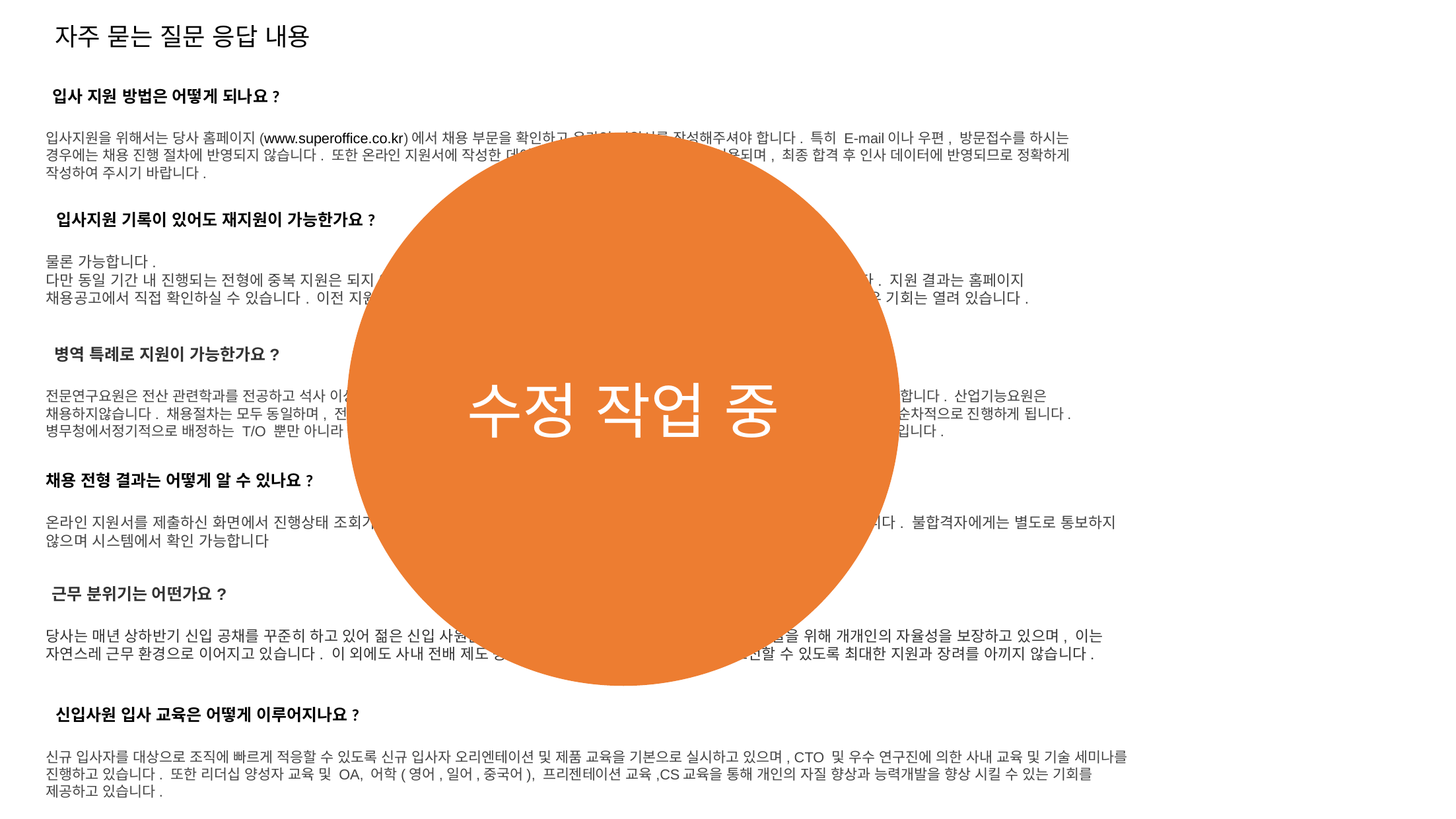

자주 묻는 질문 응답 내용
입사 지원 방법은 어떻게 되나요?
입사지원을 위해서는 당사 홈페이지(www.superoffice.co.kr)에서 채용 부문을 확인하고 온라인 지원서를 작성해주셔야 합니다. 특히 E-mail이나 우편, 방문접수를 하시는 경우에는 채용 진행 절차에 반영되지 않습니다. 또한 온라인 지원서에 작성한 데이터는 추후 면접 및 합격 통보에 이용되며, 최종 합격 후 인사 데이터에 반영되므로 정확하게 작성하여 주시기 바랍니다.
수정 작업 중
입사지원 기록이 있어도 재지원이 가능한가요?
물론 가능합니다.
다만 동일 기간 내 진행되는 전형에 중복 지원은 되지 않으며, 지원하신 부문의 전형이 완료되어야만 다른 부문에 지원이 가능합니다. 지원 결과는 홈페이지 채용공고에서 직접 확인하실 수 있습니다. 이전 지원 시 부족했던 부분을 채울 수 있는 노력을 통해 발전된 모습으로 재지원 했을 경우 기회는 열려 있습니다.
병역 특례로 지원이 가능한가요?
전문연구요원은 전산 관련학과를 전공하고 석사 이상의 학력자만이 지원할 수 있습니다. 단, 공익근무요원 판정을 받은 경우는 학사도 지원 가능합니다. 산업기능요원은 채용하지않습니다. 채용절차는 모두 동일하며, 전문연구요원으로의 편입은 병무청으로부터 할당 받은 T/O가 있을 경우 입사일 등에 의거하여 순차적으로 진행하게 됩니다. 병무청에서정기적으로 배정하는 T/O 뿐만 아니라 연중 추가 T/O 배정 시에도 신청하여 연간 수십여명이 전문연구요원으로 편입되고 있는 상황입니다.
채용 전형 결과는 어떻게 알 수 있나요?
온라인 지원서를 제출하신 화면에서 진행상태 조회가 가능하며 각 전형별 합격자에게는 이메일과 문자메세지로 개별 통보 하고 있습니다. 불합격자에게는 별도로 통보하지 않으며 시스템에서 확인 가능합니다
근무 분위기는 어떤가요?
당사는 매년 상하반기 신입 공채를 꾸준히 하고 있어 젊은 신입 사원들의 비율이 높은 회사입니다. 또한 제품 연구개발을 위해 개개인의 자율성을 보장하고 있으며, 이는 자연스레 근무 환경으로 이어지고 있습니다. 이 외에도 사내 전배 제도 등을 통해 본인이 하고 싶은 일에 대해 도전할 수 있도록 최대한 지원과 장려를 아끼지 않습니다.
신입사원 입사 교육은 어떻게 이루어지나요?
신규 입사자를 대상으로 조직에 빠르게 적응할 수 있도록 신규 입사자 오리엔테이션 및 제품 교육을 기본으로 실시하고 있으며, CTO 및 우수 연구진에 의한 사내 교육 및 기술 세미나를 진행하고 있습니다. 또한 리더십 양성자 교육 및 OA, 어학(영어,일어,중국어), 프리젠테이션 교육,CS교육을 통해 개인의 자질 향상과 능력개발을 향상 시킬 수 있는 기회를 제공하고 있습니다.